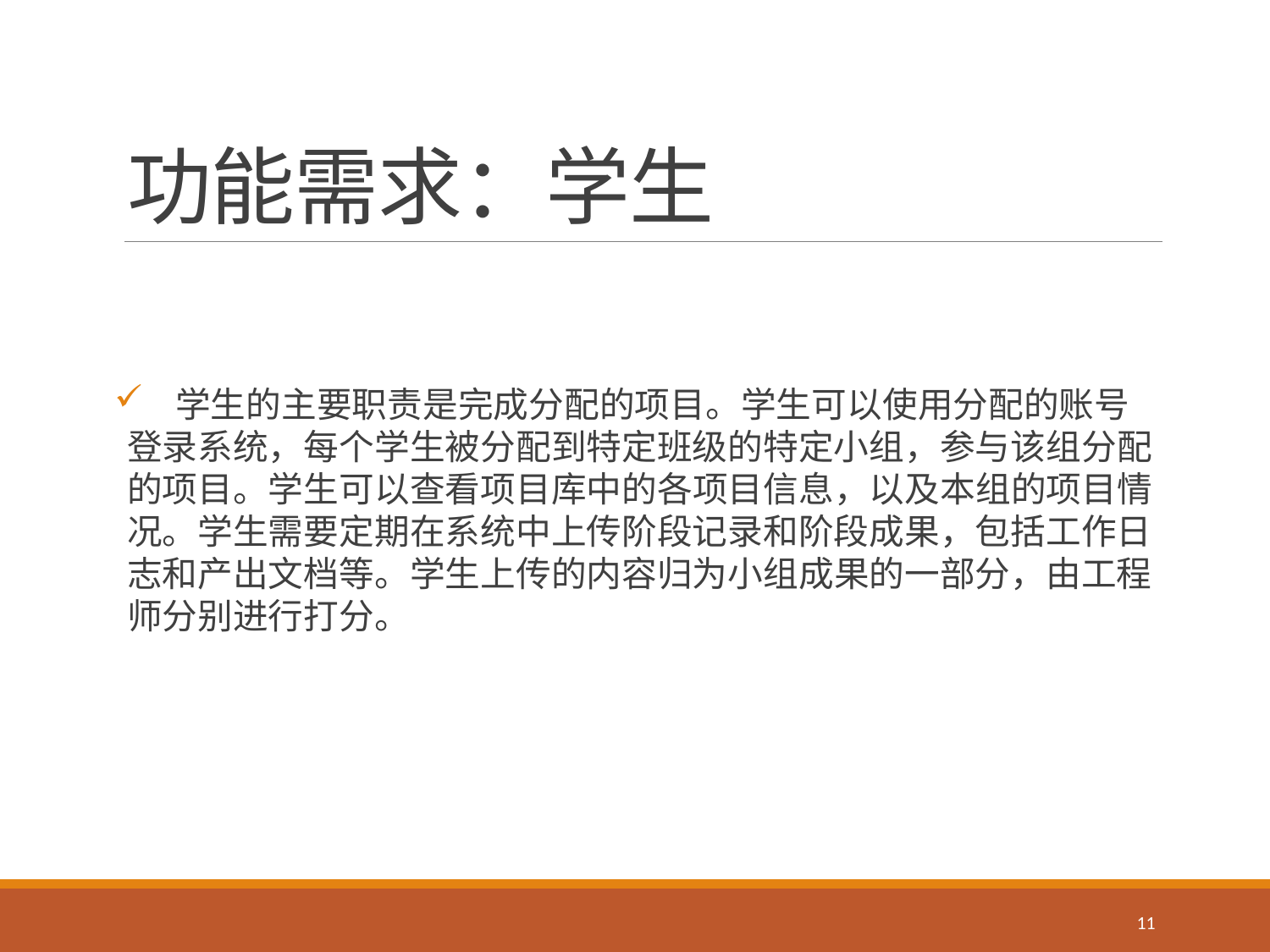

# 功能需求：学生
   学生的主要职责是完成分配的项目。学生可以使用分配的账号登录系统，每个学生被分配到特定班级的特定小组，参与该组分配的项目。学生可以查看项目库中的各项目信息，以及本组的项目情况。学生需要定期在系统中上传阶段记录和阶段成果，包括工作日志和产出文档等。学生上传的内容归为小组成果的一部分，由工程师分别进行打分。

11